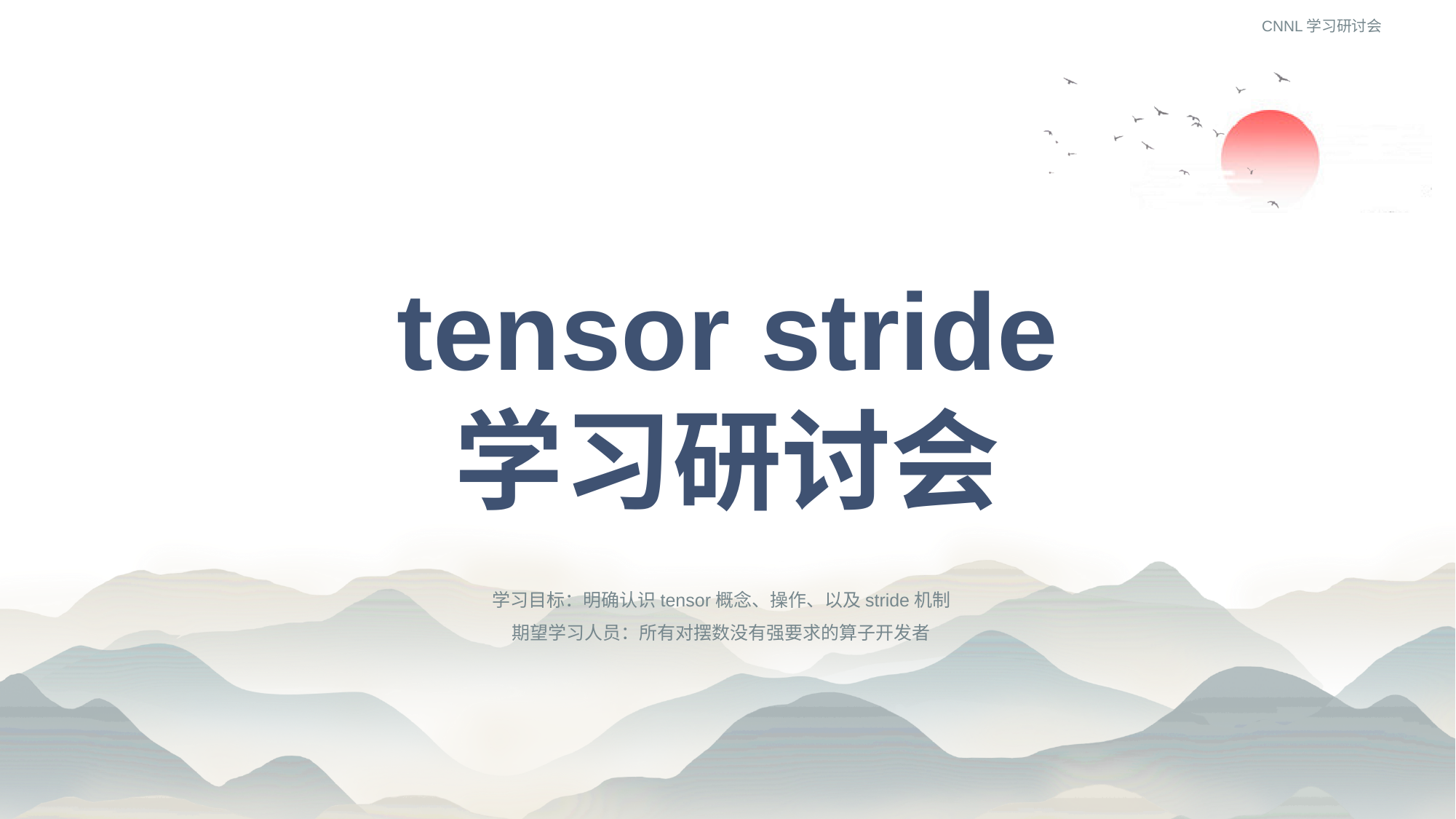

CNNL学习研讨会

tensor stride
学习研讨会
学习目标：明确认识tensor概念、操作、以及stride机制
期望学习人员：所有对摆数没有强要求的算子开发者